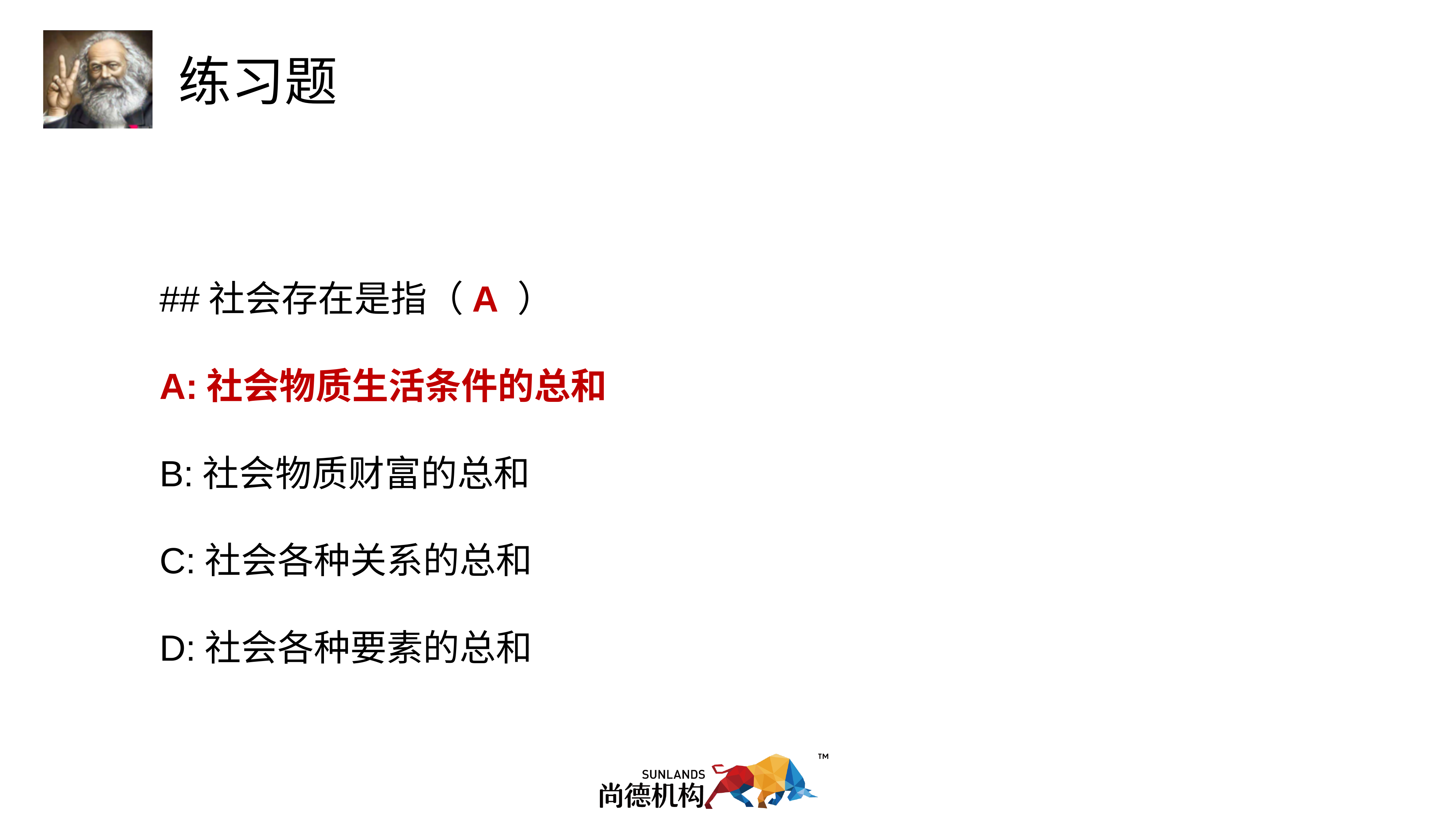

##社会存在是指（A ）
A:社会物质生活条件的总和
B:社会物质财富的总和
C:社会各种关系的总和
D:社会各种要素的总和